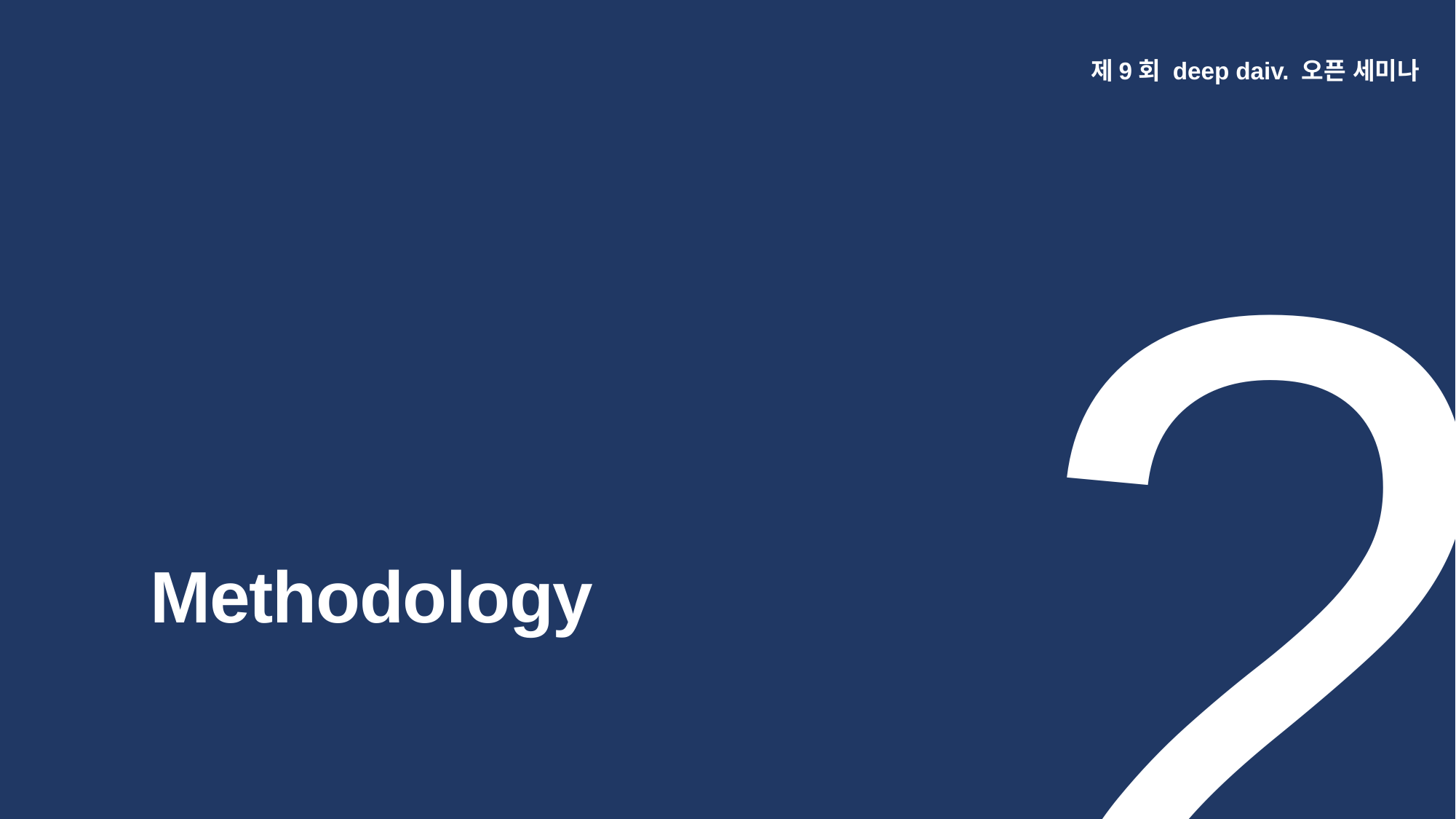

2
제9회 deep daiv. 오픈 세미나
Methodology